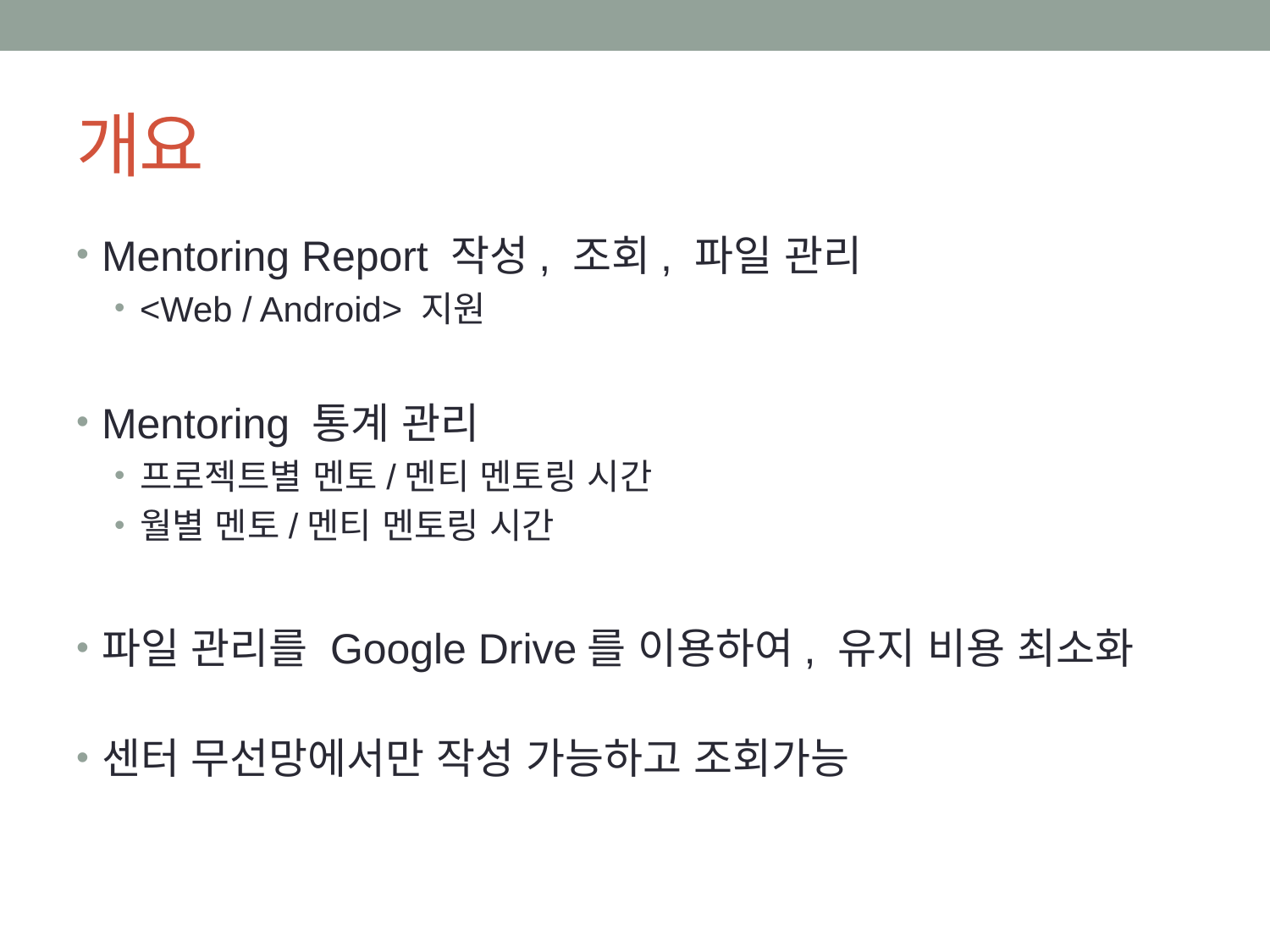

# 개요
Mentoring Report 작성, 조회, 파일 관리
<Web / Android> 지원

Mentoring 통계 관리
프로젝트별 멘토/멘티 멘토링 시간
월별 멘토/멘티 멘토링 시간

파일 관리를 Google Drive를 이용하여, 유지 비용 최소화
센터 무선망에서만 작성 가능하고 조회가능